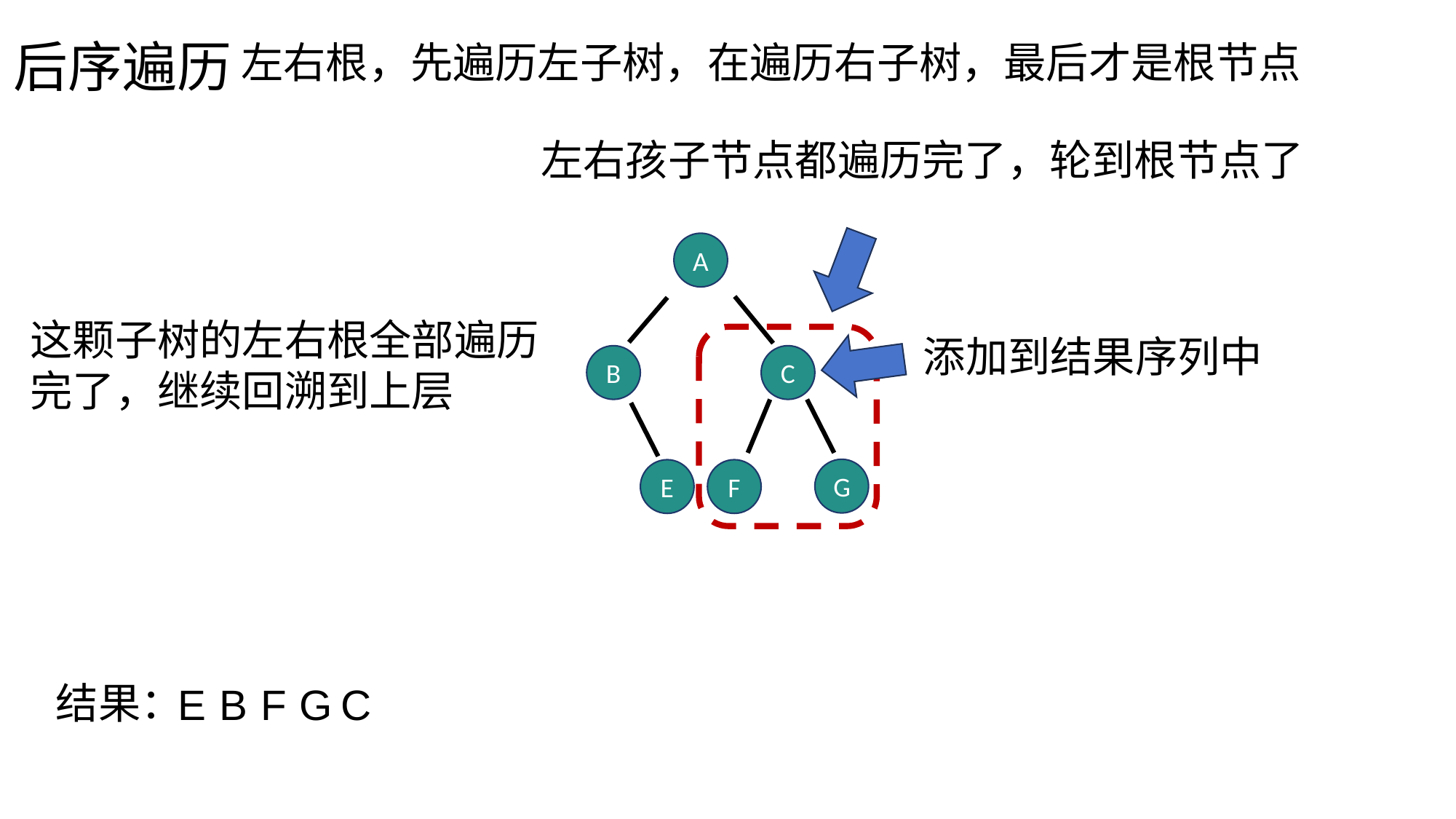

后序遍历
左右根，先遍历左子树，在遍历右子树，最后才是根节点
左右孩子节点都遍历完了，轮到根节点了

A
这颗子树的左右根全部遍历完了，继续回溯到上层

添加到结果序列中

B
C
G
E
F
结果：
E
B
F
G
C